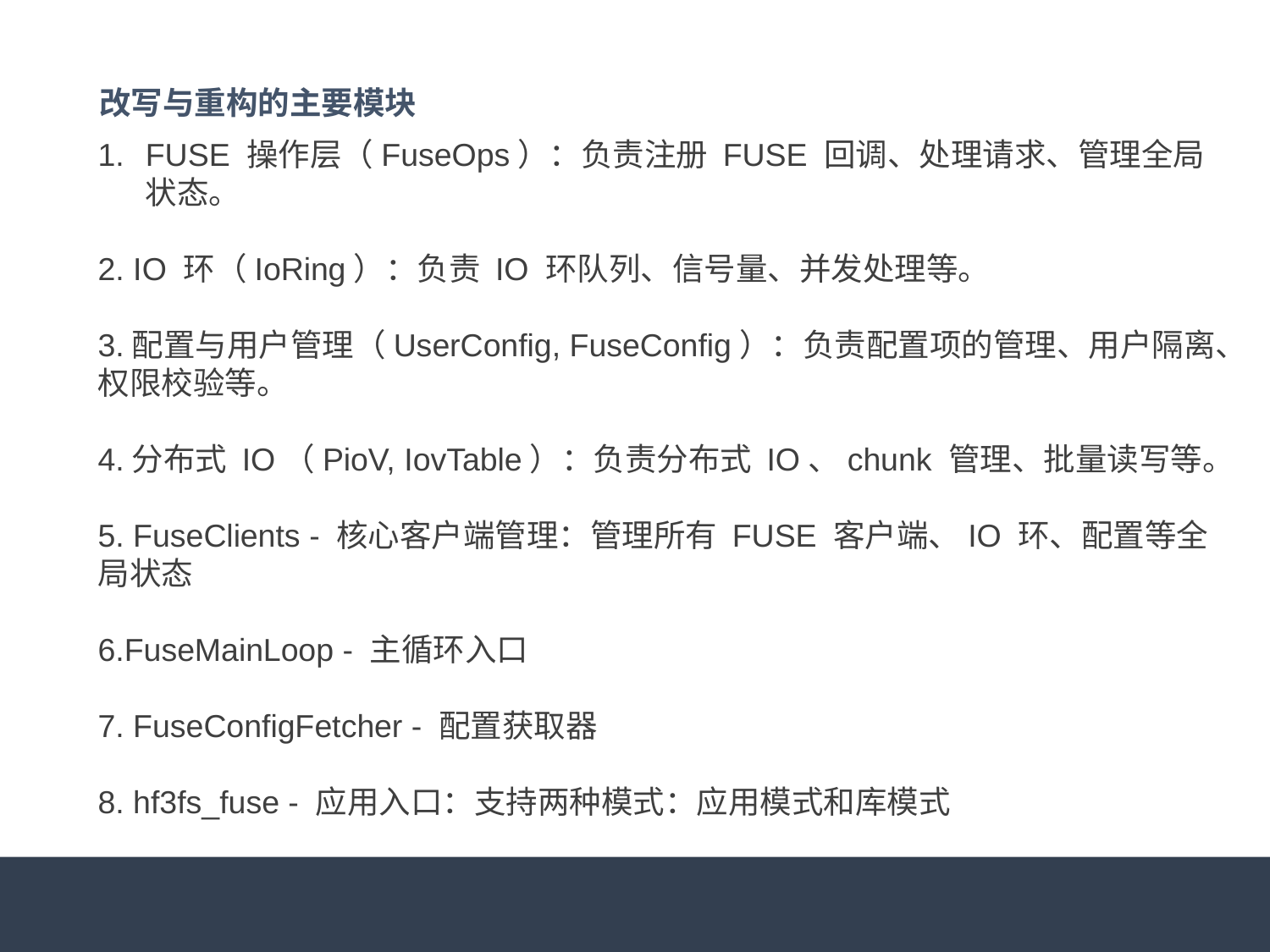

改写与重构的主要模块
FUSE 操作层（FuseOps）：负责注册 FUSE 回调、处理请求、管理全局状态。

2. IO 环（IoRing）：负责 IO 环队列、信号量、并发处理等。

3.配置与用户管理（UserConfig, FuseConfig）：负责配置项的管理、用户隔离、权限校验等。

4.分布式 IO（PioV, IovTable）：负责分布式 IO、chunk 管理、批量读写等。

5. FuseClients - 核心客户端管理：管理所有 FUSE 客户端、IO 环、配置等全局状态

6.FuseMainLoop - 主循环入口

7. FuseConfigFetcher - 配置获取器

8. hf3fs_fuse - 应用入口：支持两种模式：应用模式和库模式